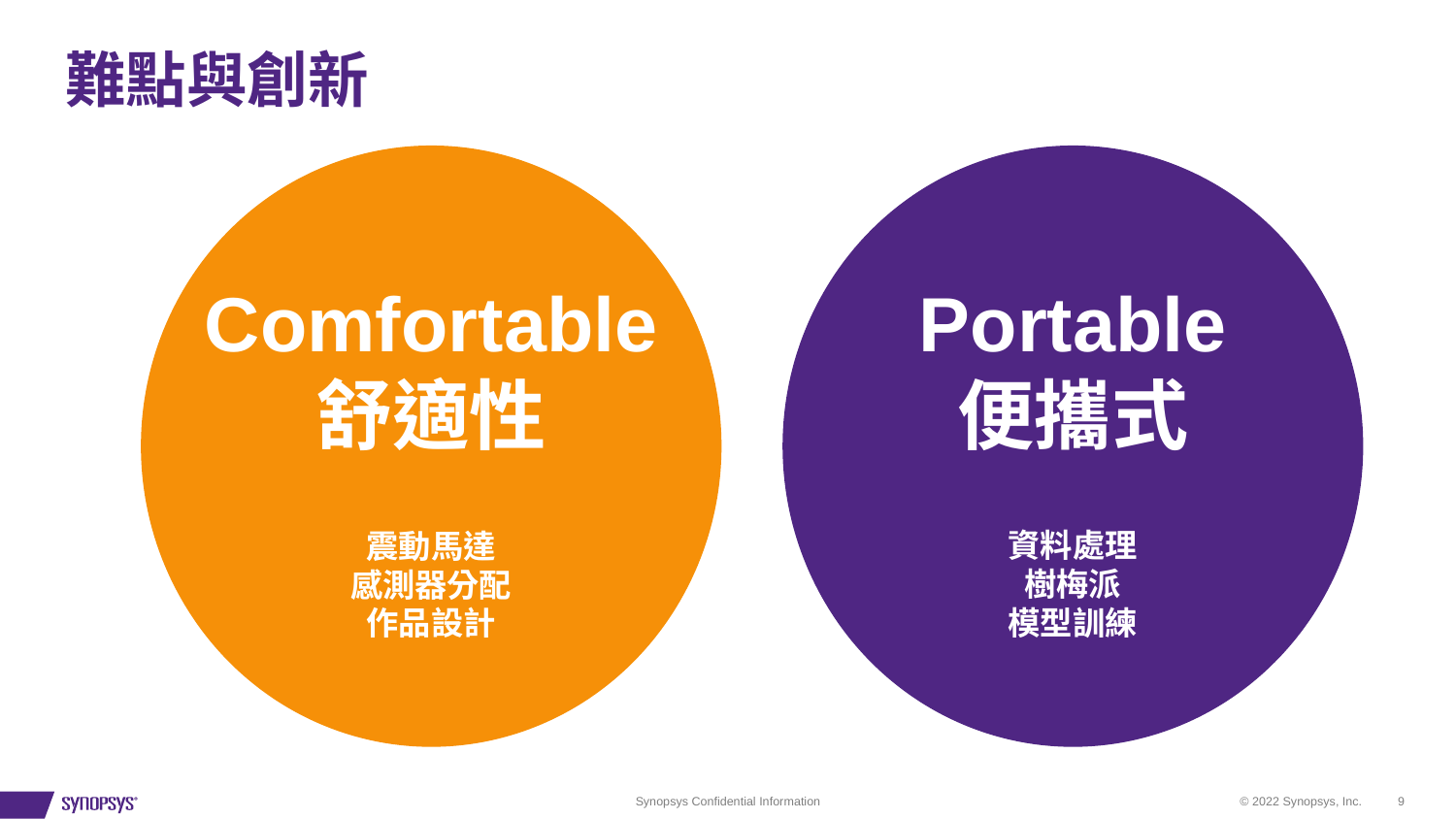

# 難點與創新

Comfortable
舒適性
震動馬達
感測器分配
作品設計

Portable
便攜式
資料處理
樹梅派
模型訓練